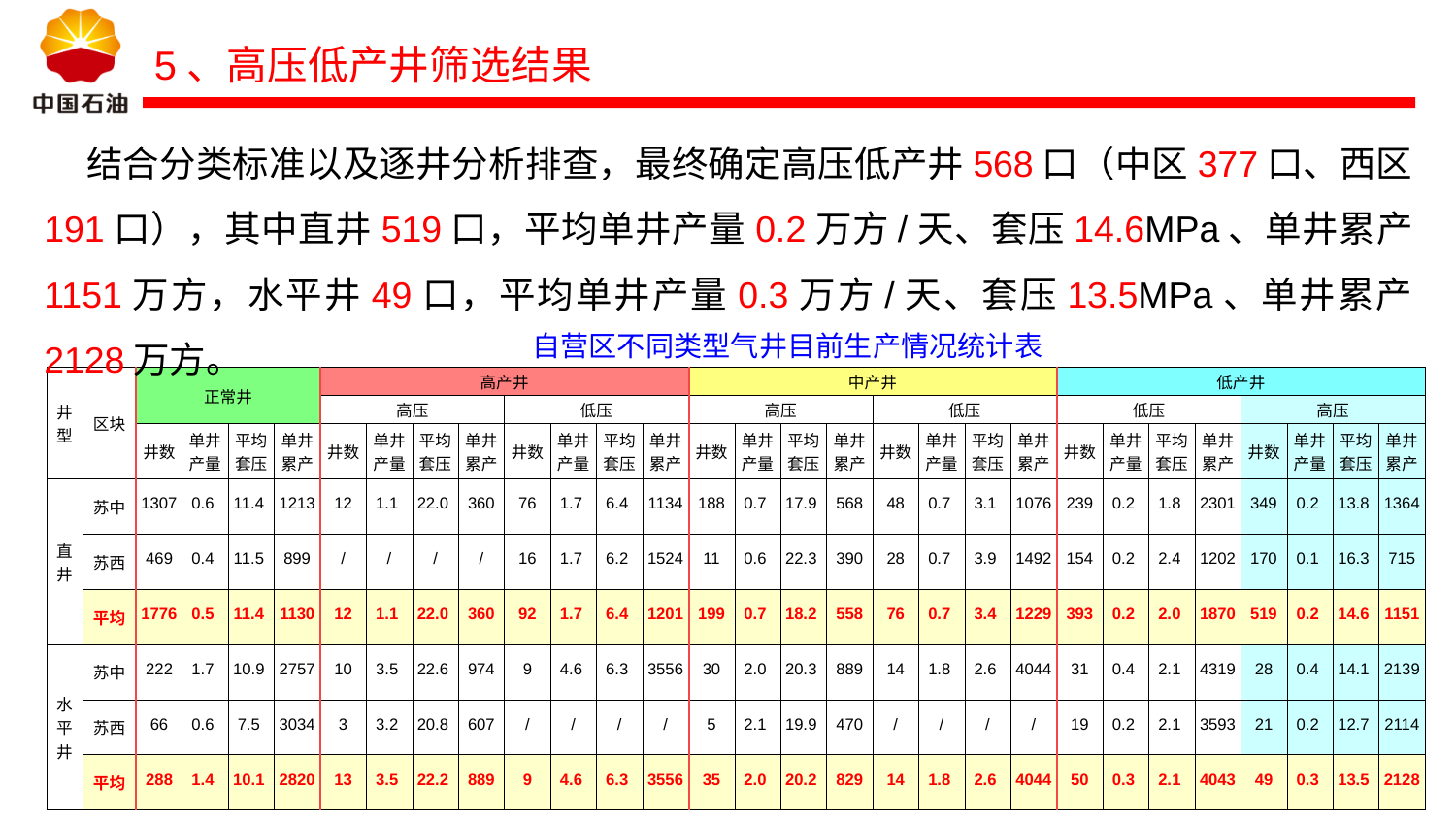

5、高压低产井筛选结果
    结合分类标准以及逐井分析排查，最终确定高压低产井568口（中区377口、西区191口），其中直井519口，平均单井产量0.2万方/天、套压14.6MPa、单井累产1151万方，水平井49口，平均单井产量0.3万方/天、套压13.5MPa、单井累产2128万方。
自营区不同类型气井目前生产情况统计表
| 井 型 | 区块 | 正常井 |  |  |  | 高产井 |  |  |  |  |  |  |  | 中产井 |  |  |  |  |  |  |  | 低产井 |  |  |  |  |  |  |  |
| --- | --- | --- | --- | --- | --- | --- | --- | --- | --- | --- | --- | --- | --- | --- | --- | --- | --- | --- | --- | --- | --- | --- | --- | --- | --- | --- | --- | --- | --- |
|  |  |  |  |  |  | 高压 |  |  |  | 低压 |  |  |  | 高压 |  |  |  | 低压 |  |  |  | 低压 |  |  |  | 高压 |  |  |  |
|  |  | 井数 | 单井产量 | 平均套压 | 单井累产 | 井数 | 单井产量 | 平均套压 | 单井累产 | 井数 | 单井产量 | 平均套压 | 单井累产 | 井数 | 单井产量 | 平均套压 | 单井累产 | 井数 | 单井产量 | 平均套压 | 单井累产 | 井数 | 单井产量 | 平均套压 | 单井累产 | 井数 | 单井产量 | 平均套压 | 单井累产 |
| 直 井 | 苏中 | 1307 | 0.6 | 11.4 | 1213 | 12 | 1.1 | 22.0 | 360 | 76 | 1.7 | 6.4 | 1134 | 188 | 0.7 | 17.9 | 568 | 48 | 0.7 | 3.1 | 1076 | 239 | 0.2 | 1.8 | 2301 | 349 | 0.2 | 13.8 | 1364 |
|  | 苏西 | 469 | 0.4 | 11.5 | 899 | / | / | / | / | 16 | 1.7 | 6.2 | 1524 | 11 | 0.6 | 22.3 | 390 | 28 | 0.7 | 3.9 | 1492 | 154 | 0.2 | 2.4 | 1202 | 170 | 0.1 | 16.3 | 715 |
|  | 平均 | 1776 | 0.5 | 11.4 | 1130 | 12 | 1.1 | 22.0 | 360 | 92 | 1.7 | 6.4 | 1201 | 199 | 0.7 | 18.2 | 558 | 76 | 0.7 | 3.4 | 1229 | 393 | 0.2 | 2.0 | 1870 | 519 | 0.2 | 14.6 | 1151 |
| 水 平 井 | 苏中 | 222 | 1.7 | 10.9 | 2757 | 10 | 3.5 | 22.6 | 974 | 9 | 4.6 | 6.3 | 3556 | 30 | 2.0 | 20.3 | 889 | 14 | 1.8 | 2.6 | 4044 | 31 | 0.4 | 2.1 | 4319 | 28 | 0.4 | 14.1 | 2139 |
|  | 苏西 | 66 | 0.6 | 7.5 | 3034 | 3 | 3.2 | 20.8 | 607 | / | / | / | / | 5 | 2.1 | 19.9 | 470 | / | / | / | / | 19 | 0.2 | 2.1 | 3593 | 21 | 0.2 | 12.7 | 2114 |
|  | 平均 | 288 | 1.4 | 10.1 | 2820 | 13 | 3.5 | 22.2 | 889 | 9 | 4.6 | 6.3 | 3556 | 35 | 2.0 | 20.2 | 829 | 14 | 1.8 | 2.6 | 4044 | 50 | 0.3 | 2.1 | 4043 | 49 | 0.3 | 13.5 | 2128 |